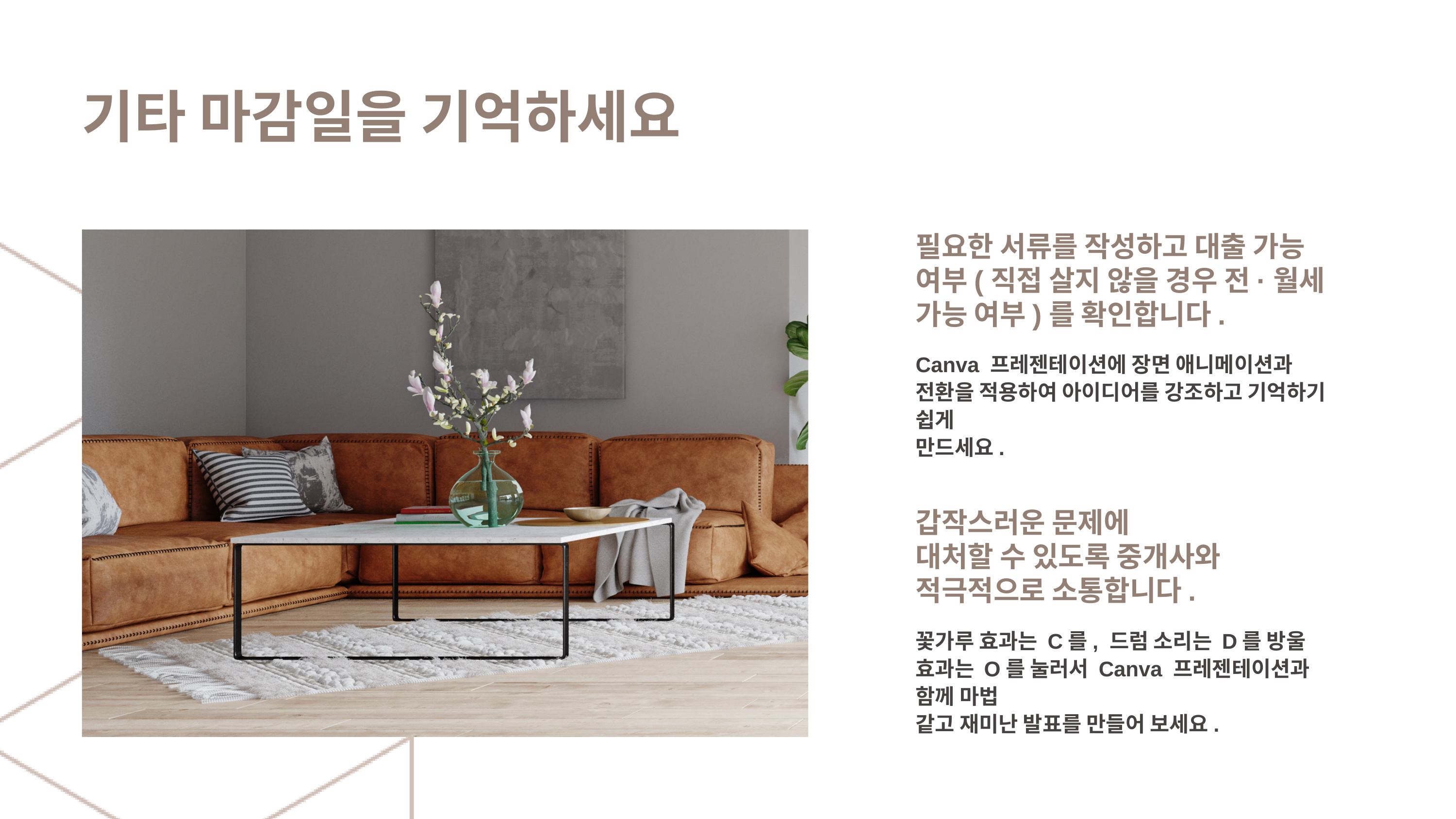

기타 마감일을 기억하세요

필요한 서류를 작성하고 대출 가능
여부(직접 살지 않을 경우 전·월세
가능 여부)를 확인합니다.
Canva 프레젠테이션에 장면 애니메이션과 전환을 적용하여 아이디어를 강조하고 기억하기 쉽게
만드세요.
갑작스러운 문제에
대처할 수 있도록 중개사와
적극적으로 소통합니다.
꽃가루 효과는 C를, 드럼 소리는 D를 방울 효과는 O를 눌러서 Canva 프레젠테이션과 함께 마법
같고 재미난 발표를 만들어 보세요.